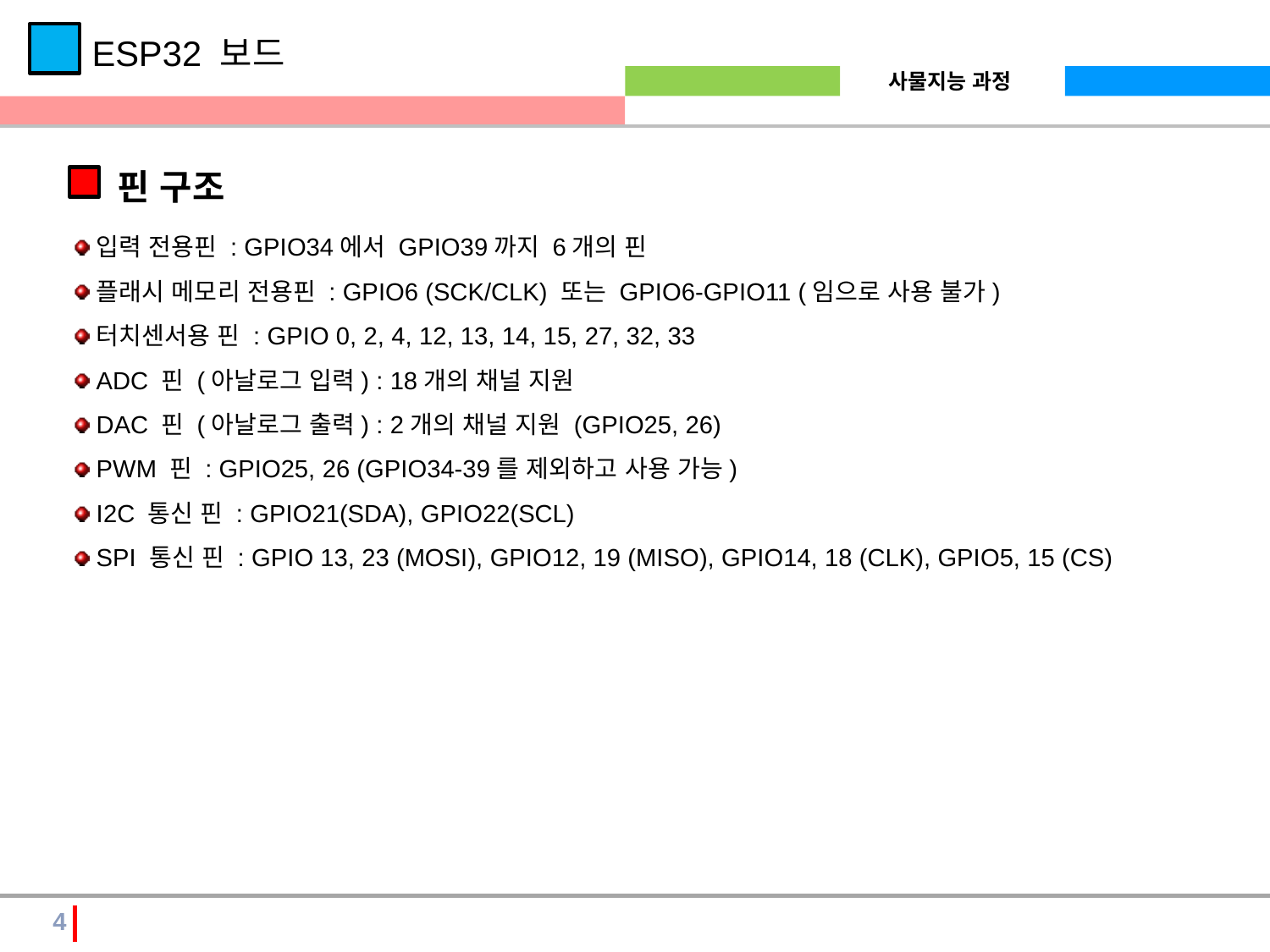

ESP32 보드
핀 구조

입력 전용핀 : GPIO34에서 GPIO39까지 6개의 핀
플래시 메모리 전용핀 : GPIO6 (SCK/CLK) 또는 GPIO6-GPIO11 (임으로 사용 불가)
터치센서용 핀 : GPIO 0, 2, 4, 12, 13, 14, 15, 27, 32, 33
ADC 핀 (아날로그 입력) : 18개의 채널 지원
DAC 핀 (아날로그 출력) : 2개의 채널 지원 (GPIO25, 26)
PWM 핀 : GPIO25, 26 (GPIO34-39를 제외하고 사용 가능)
I2C 통신 핀 : GPIO21(SDA), GPIO22(SCL)
SPI 통신 핀 : GPIO 13, 23 (MOSI), GPIO12, 19 (MISO), GPIO14, 18 (CLK), GPIO5, 15 (CS)
4